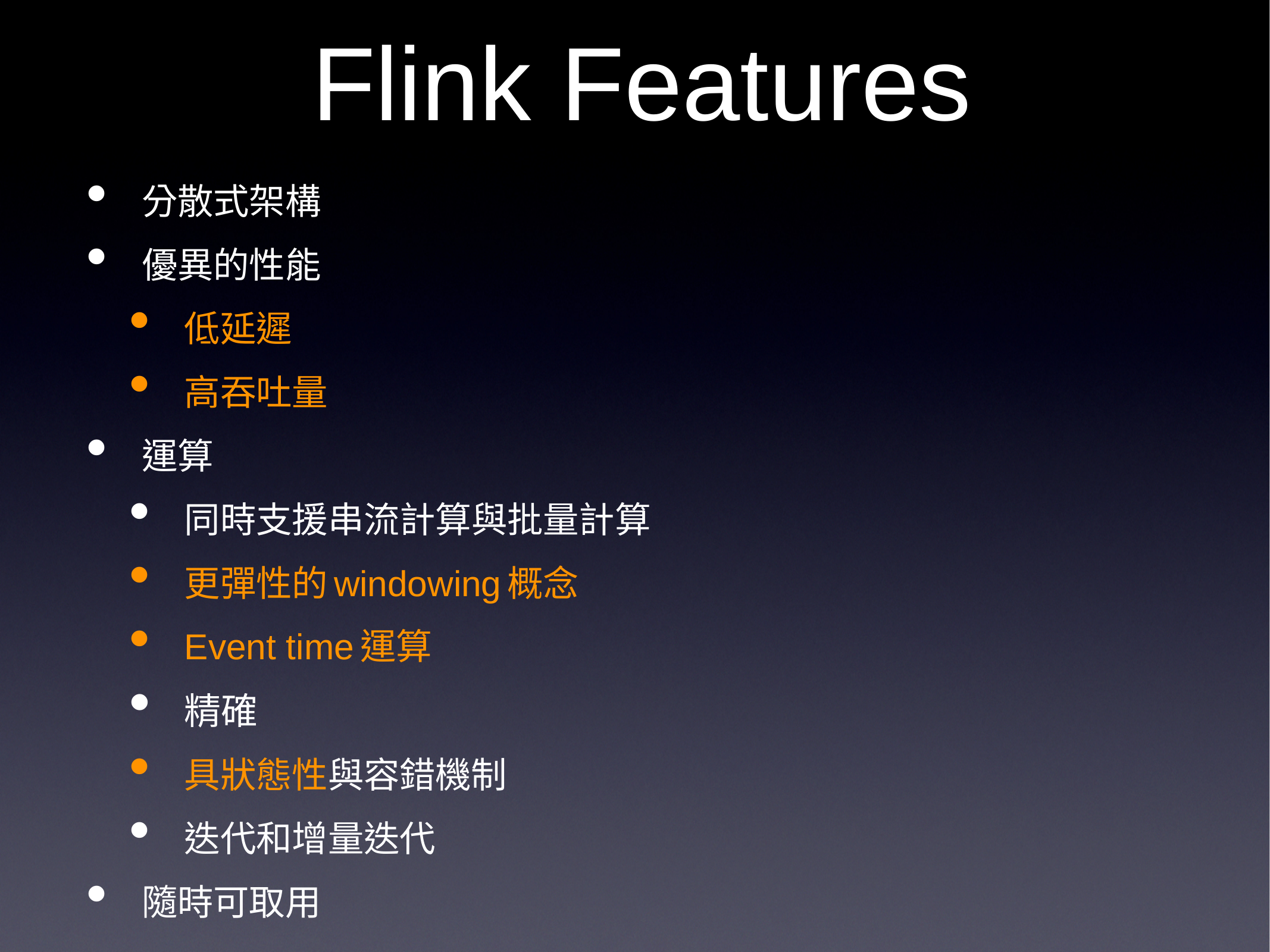

# Flink Features
分散式架構
優異的性能
低延遲
高吞吐量
運算
同時支援串流計算與批量計算
更彈性的windowing概念
Event time運算
精確
具狀態性與容錯機制
迭代和增量迭代
隨時可取用